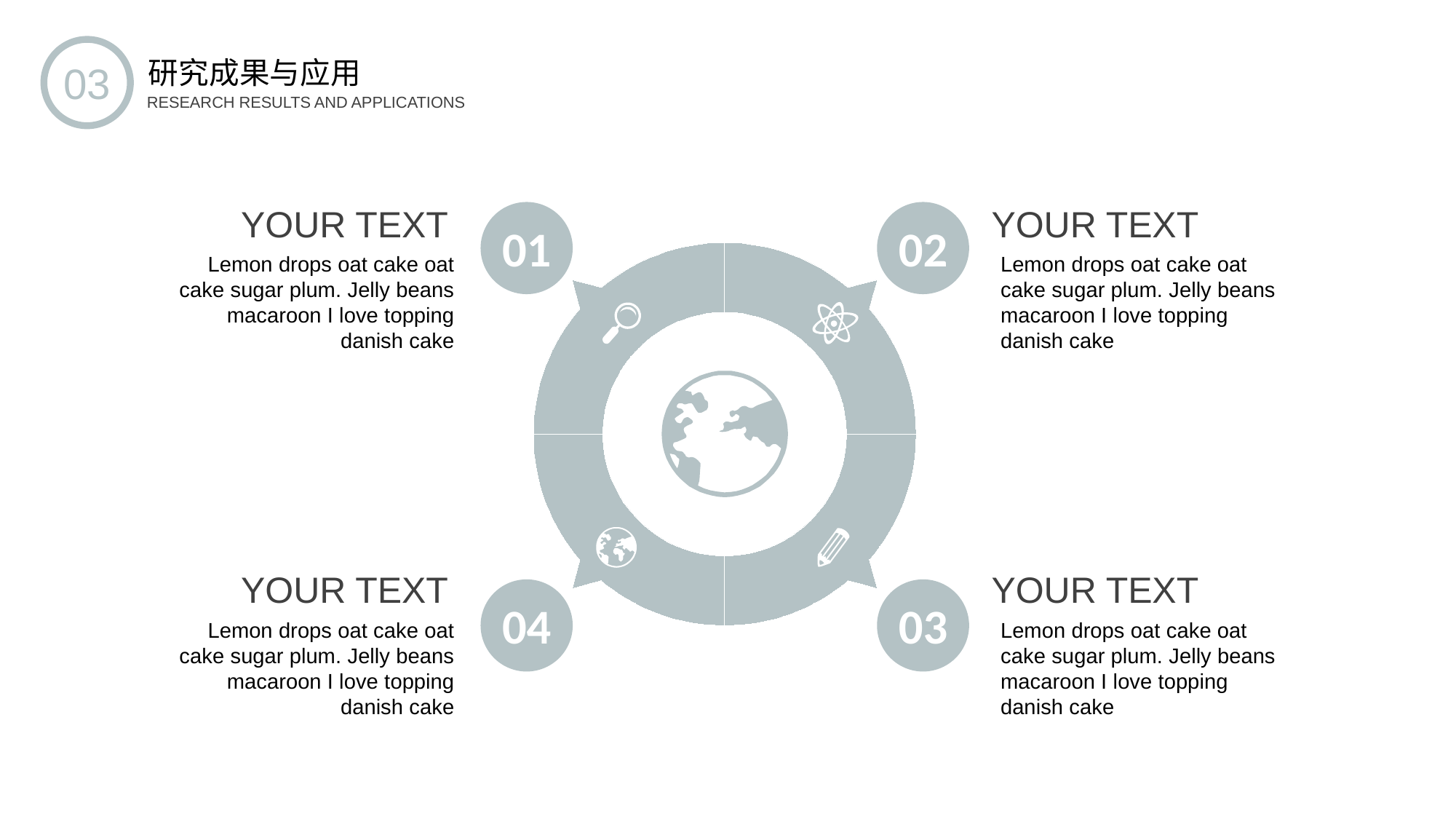

03
研究成果与应用
RESEARCH RESULTS AND APPLICATIONS
 YOUR TEXT
Lemon drops oat cake oat cake sugar plum. Jelly beans macaroon I love topping danish cake
YOUR TEXT
Lemon drops oat cake oat cake sugar plum. Jelly beans macaroon I love topping danish cake

01

02

04

03
 YOUR TEXT
Lemon drops oat cake oat cake sugar plum. Jelly beans macaroon I love topping danish cake
YOUR TEXT
Lemon drops oat cake oat cake sugar plum. Jelly beans macaroon I love topping danish cake